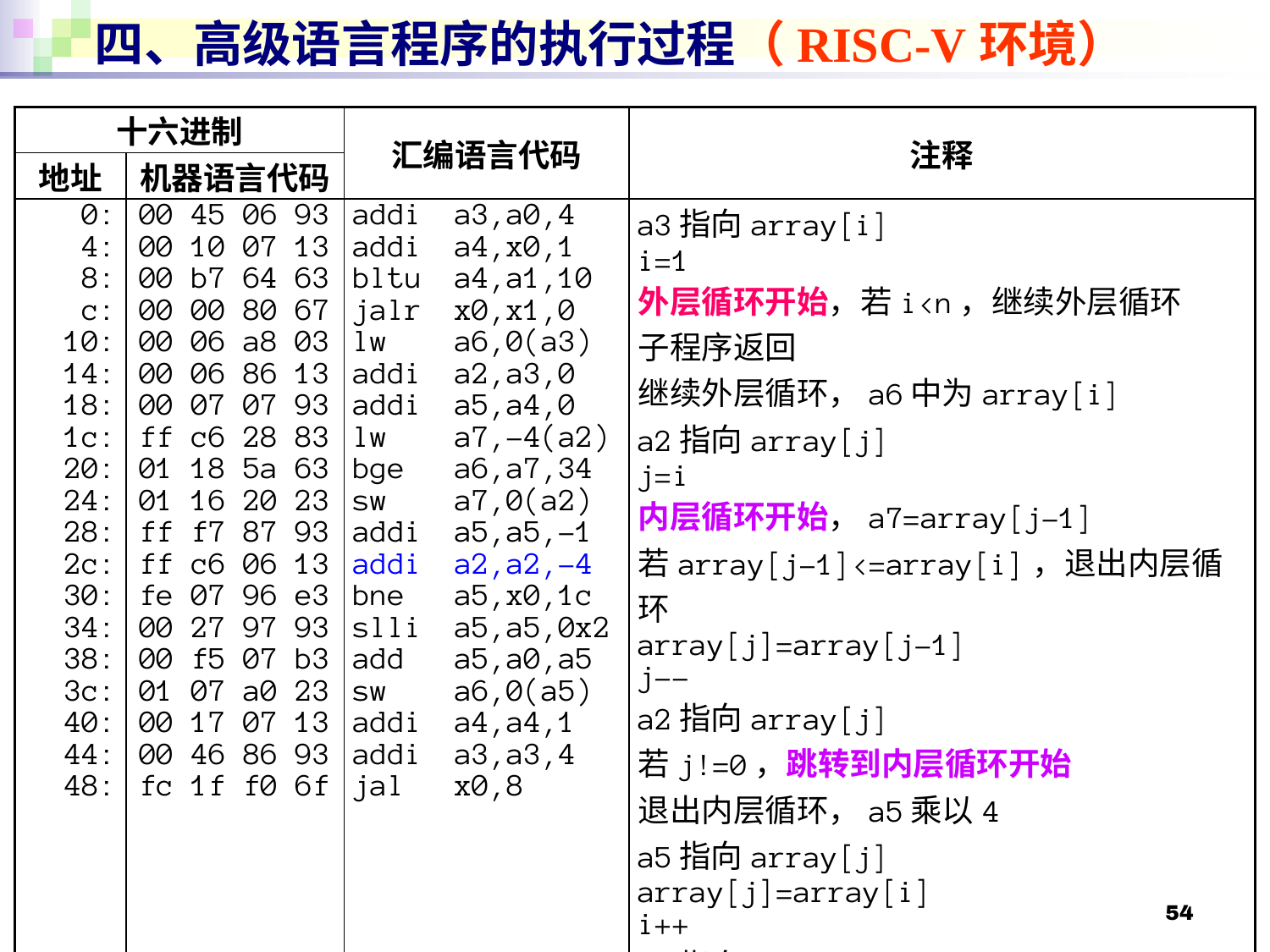

# 四、高级语言程序的执行过程（RISC-V环境）
| 十六进制 |  | 汇编语言代码 |  | 注释 |
| --- | --- | --- | --- | --- |
| 地址 | 机器语言代码 |  |  |  |
| 0: 4: 8: c: 10: 14: 18: 1c: 20: 24: 28: 2c: 30: 34: 38: 3c: 40: 44: 48: | 00 45 06 93 00 10 07 13 00 b7 64 63 00 00 80 67 00 06 a8 03 00 06 86 13 00 07 07 93 ff c6 28 83 01 18 5a 63 01 16 20 23 ff f7 87 93 ff c6 06 13 fe 07 96 e3 00 27 97 93 00 f5 07 b3 01 07 a0 23 00 17 07 13 00 46 86 93 fc 1f f0 6f | addi addi bltu jalr lw addi addi lw bge sw addi addi bne slli add sw addi addi jal | a3,a0,4 a4,x0,1 a4,a1,10 x0,x1,0 a6,0(a3) a2,a3,0 a5,a4,0 a7,-4(a2) a6,a7,34 a7,0(a2) a5,a5,-1 a2,a2,-4 a5,x0,1c a5,a5,0x2 a5,a0,a5 a6,0(a5) a4,a4,1 a3,a3,4 x0,8 | a3指向array[i] i=1 外层循环开始，若i<n，继续外层循环 子程序返回 继续外层循环，a6中为array[i] a2指向array[j] j=i 内层循环开始，a7=array[j-1] 若array[j-1]<=array[i]，退出内层循环 array[j]=array[j-1] j-- a2指向array[j] 若j!=0，跳转到内层循环开始 退出内层循环，a5乘以4 a5指向array[j] array[j]=array[i] i++ a3指向array[i] 跳转到外层循环开始 |
54